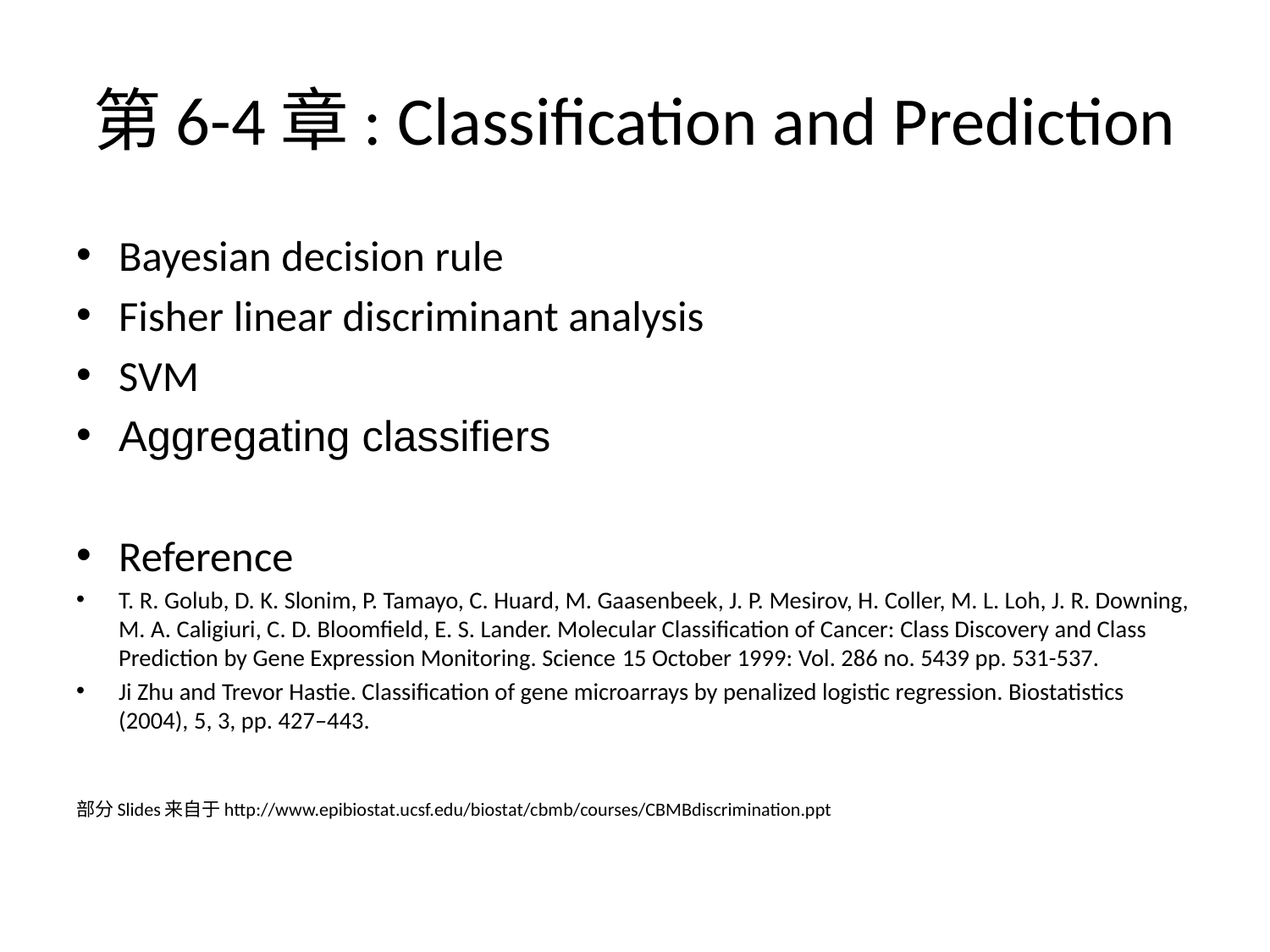

# 第6-4章: Classification and Prediction
Bayesian decision rule
Fisher linear discriminant analysis
SVM
Aggregating classifiers

Reference
T. R. Golub, D. K. Slonim, P. Tamayo, C. Huard, M. Gaasenbeek, J. P. Mesirov, H. Coller, M. L. Loh, J. R. Downing, M. A. Caligiuri, C. D. Bloomfield, E. S. Lander. Molecular Classification of Cancer: Class Discovery and Class Prediction by Gene Expression Monitoring. Science 15 October 1999: Vol. 286 no. 5439 pp. 531-537.
Ji Zhu and Trevor Hastie. Classification of gene microarrays by penalized logistic regression. Biostatistics (2004), 5, 3, pp. 427–443.

部分Slides来自于http://www.epibiostat.ucsf.edu/biostat/cbmb/courses/CBMBdiscrimination.ppt